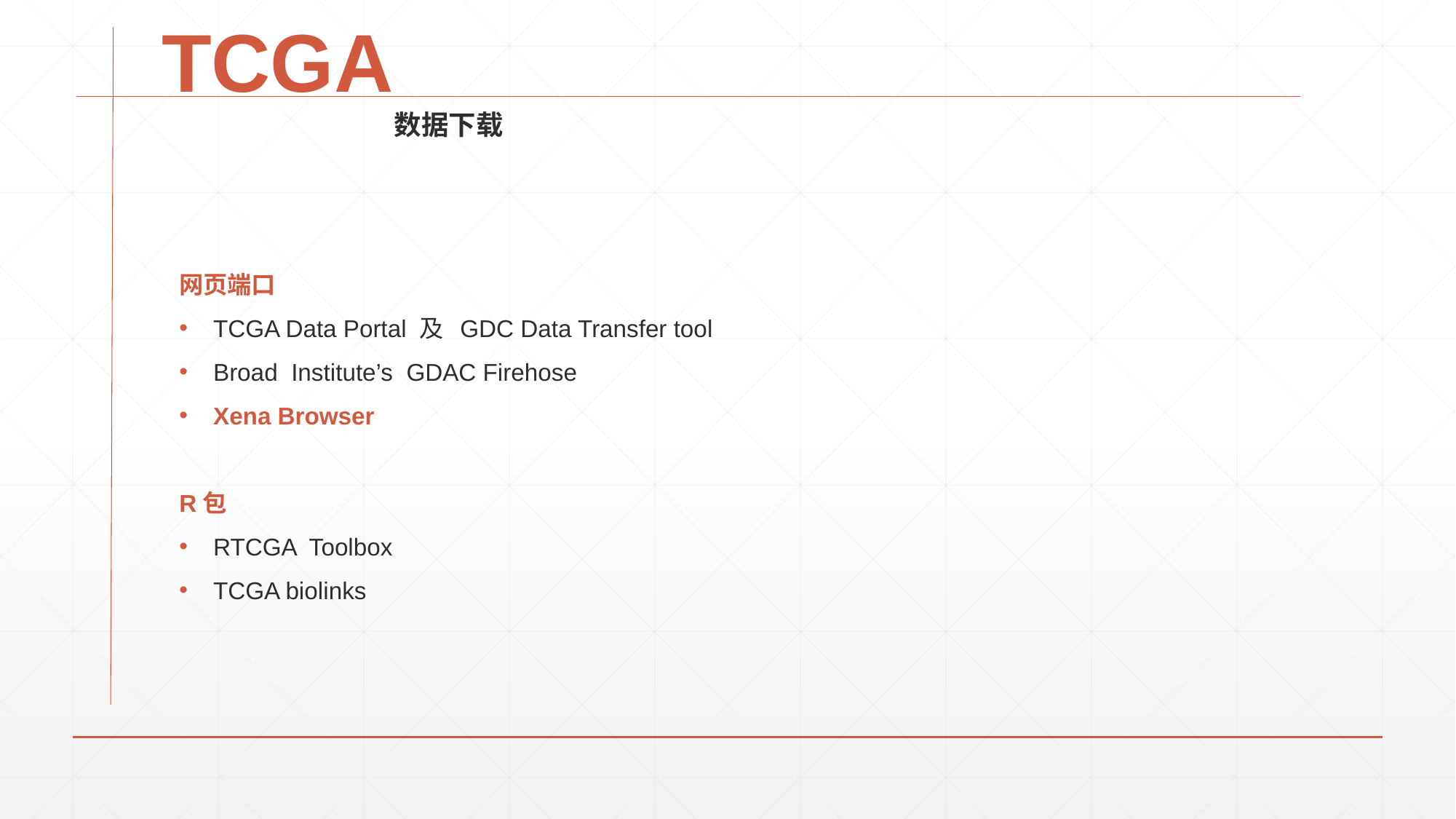

TCGA
数据下载
网页端口
TCGA Data Portal 及  GDC Data Transfer tool
Broad  Institute’s  GDAC Firehose
Xena Browser

R包
RTCGA  Toolbox
TCGA biolinks